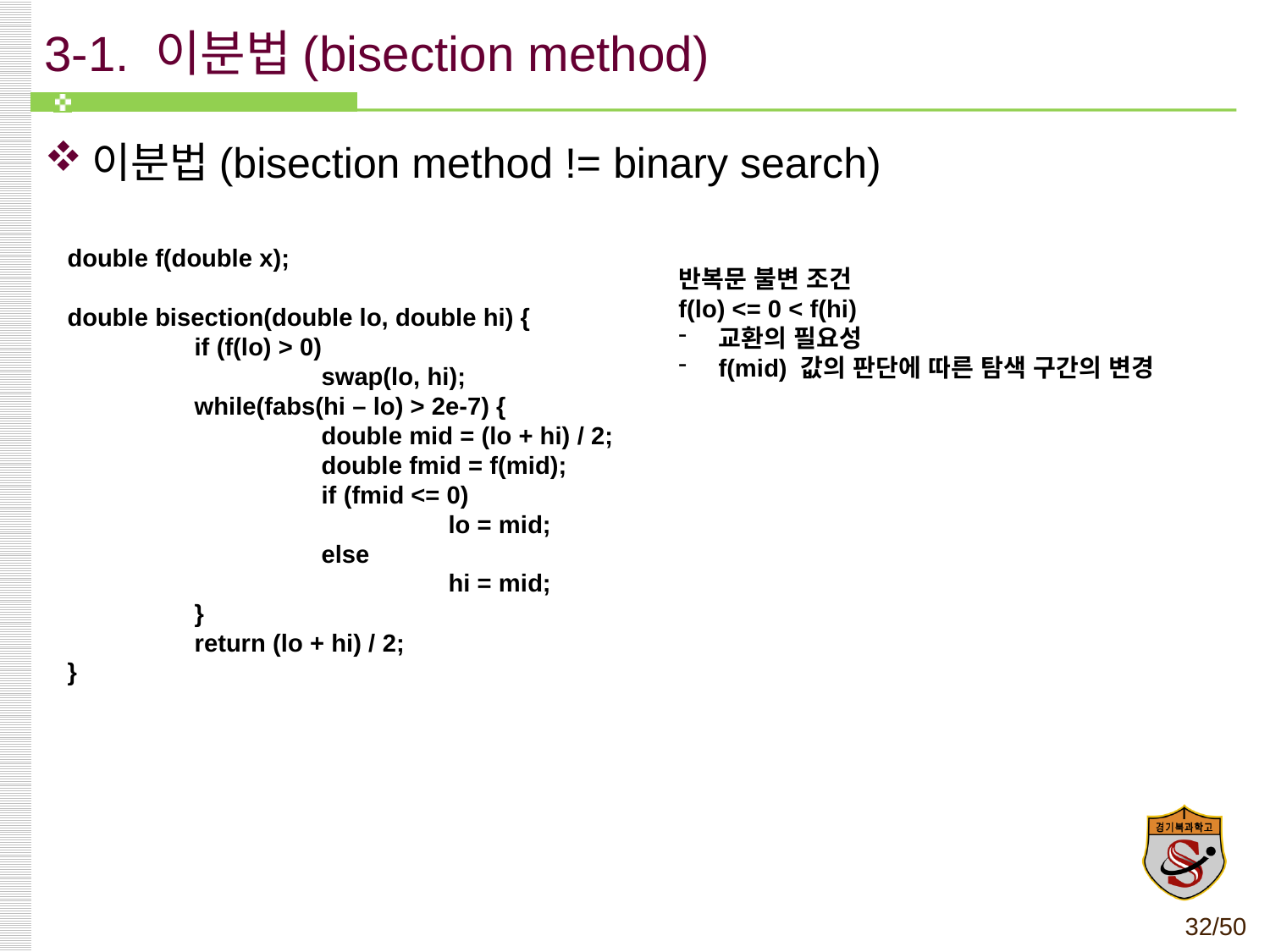

# 3-1. 이분법(bisection method)
이분법(bisection method != binary search)

double f(double x);

double bisection(double lo, double hi) {
	if (f(lo) > 0)
		swap(lo, hi);
	while(fabs(hi – lo) > 2e-7) {
		double mid = (lo + hi) / 2;
		double fmid = f(mid);
		if (fmid <= 0)
			lo = mid;
		else
			hi = mid;
	}
	return (lo + hi) / 2;
}
반복문 불변 조건
f(lo) <= 0 < f(hi)
교환의 필요성
f(mid) 값의 판단에 따른 탐색 구간의 변경